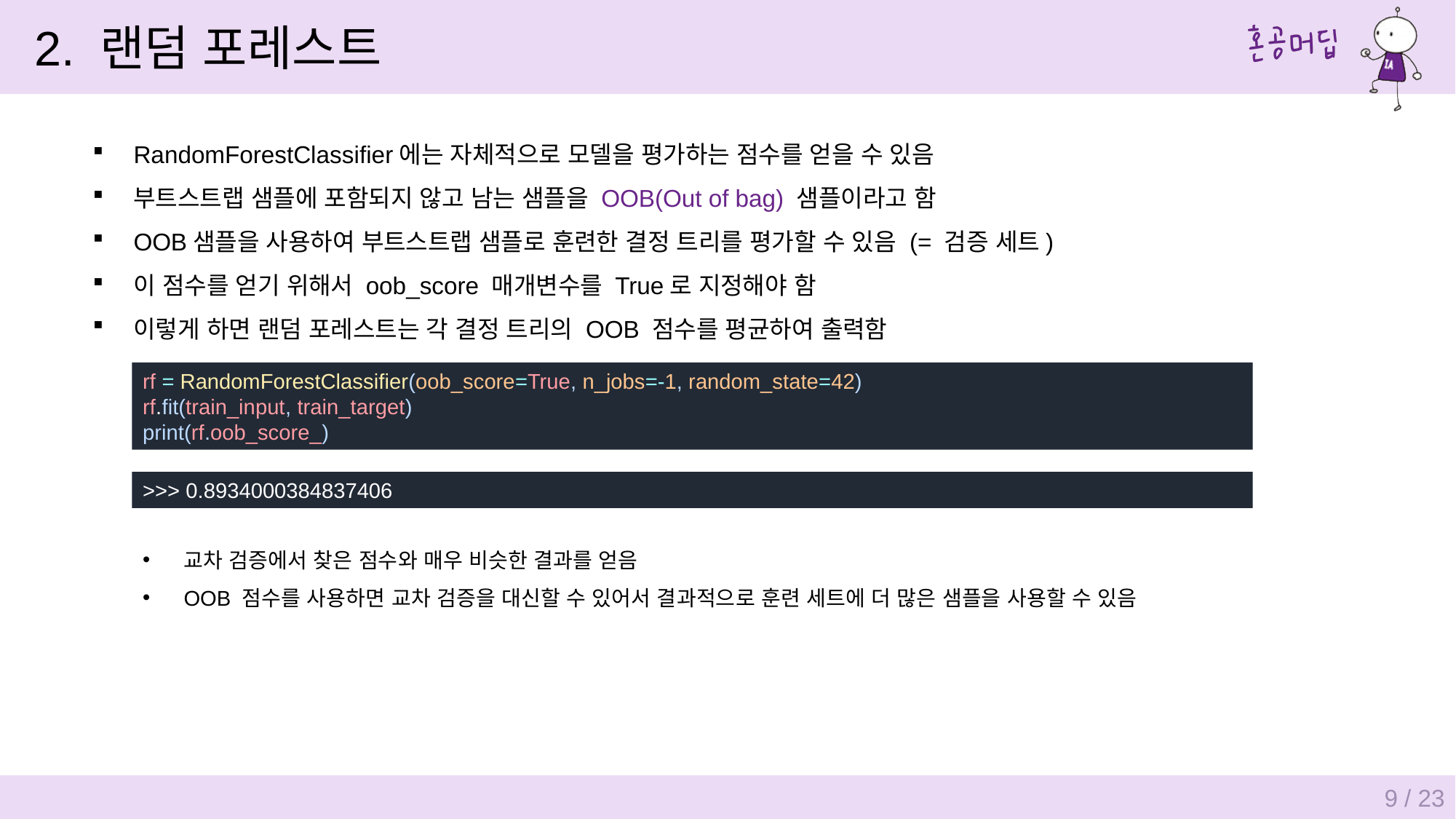

2. 랜덤 포레스트
RandomForestClassifier에는 자체적으로 모델을 평가하는 점수를 얻을 수 있음
부트스트랩 샘플에 포함되지 않고 남는 샘플을 OOB(Out of bag) 샘플이라고 함
OOB샘플을 사용하여 부트스트랩 샘플로 훈련한 결정 트리를 평가할 수 있음 (= 검증 세트)
이 점수를 얻기 위해서 oob_score 매개변수를 True로 지정해야 함
이렇게 하면 랜덤 포레스트는 각 결정 트리의 OOB 점수를 평균하여 출력함
rf = RandomForestClassifier(oob_score=True, n_jobs=-1, random_state=42)
rf.fit(train_input, train_target)
print(rf.oob_score_)
>>> 0.8934000384837406
교차 검증에서 찾은 점수와 매우 비슷한 결과를 얻음
OOB 점수를 사용하면 교차 검증을 대신할 수 있어서 결과적으로 훈련 세트에 더 많은 샘플을 사용할 수 있음
9 / 23